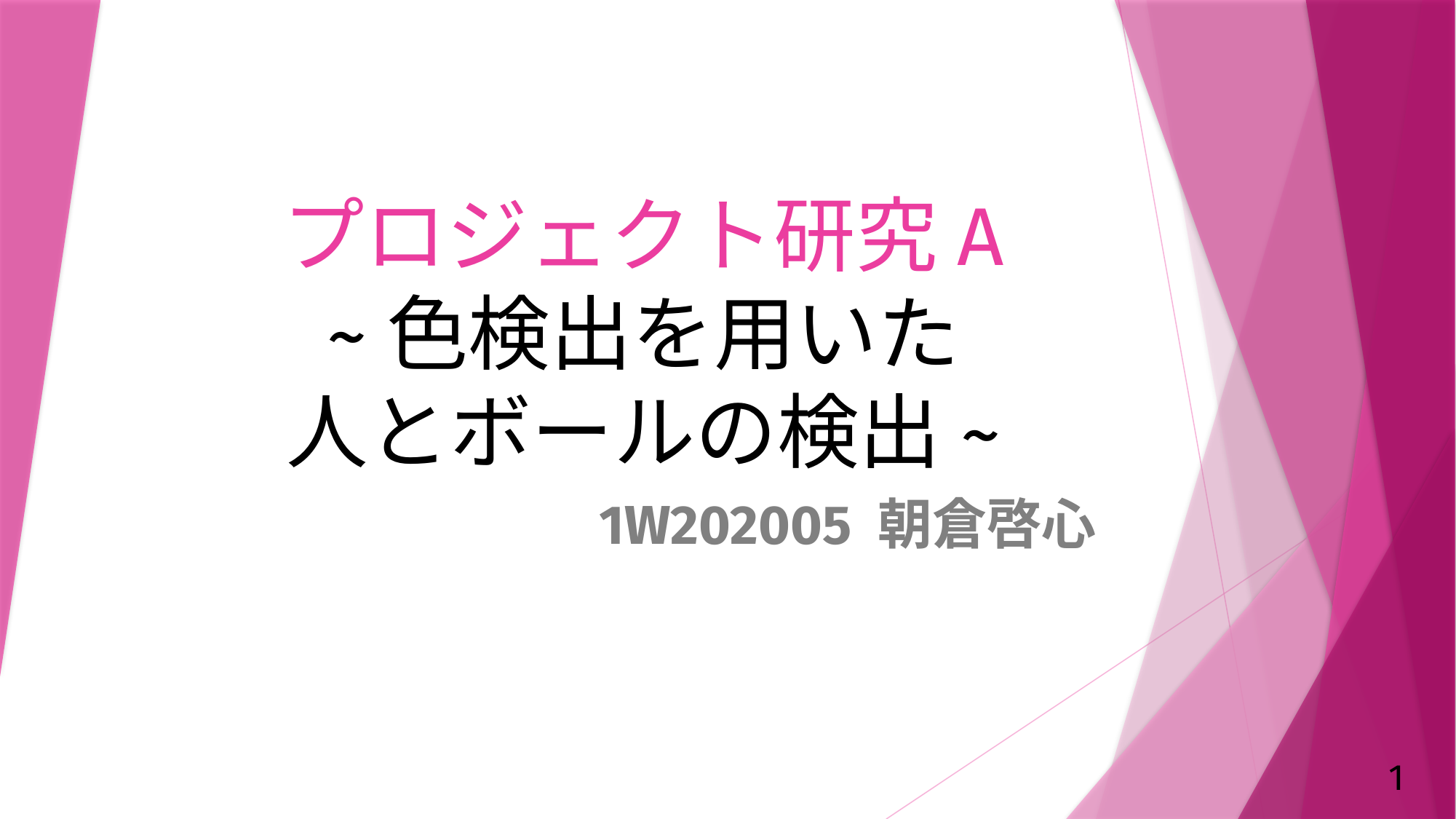

# プロジェクト研究A ~色検出を用いた 人とボールの検出~
1W202005 朝倉啓心
1